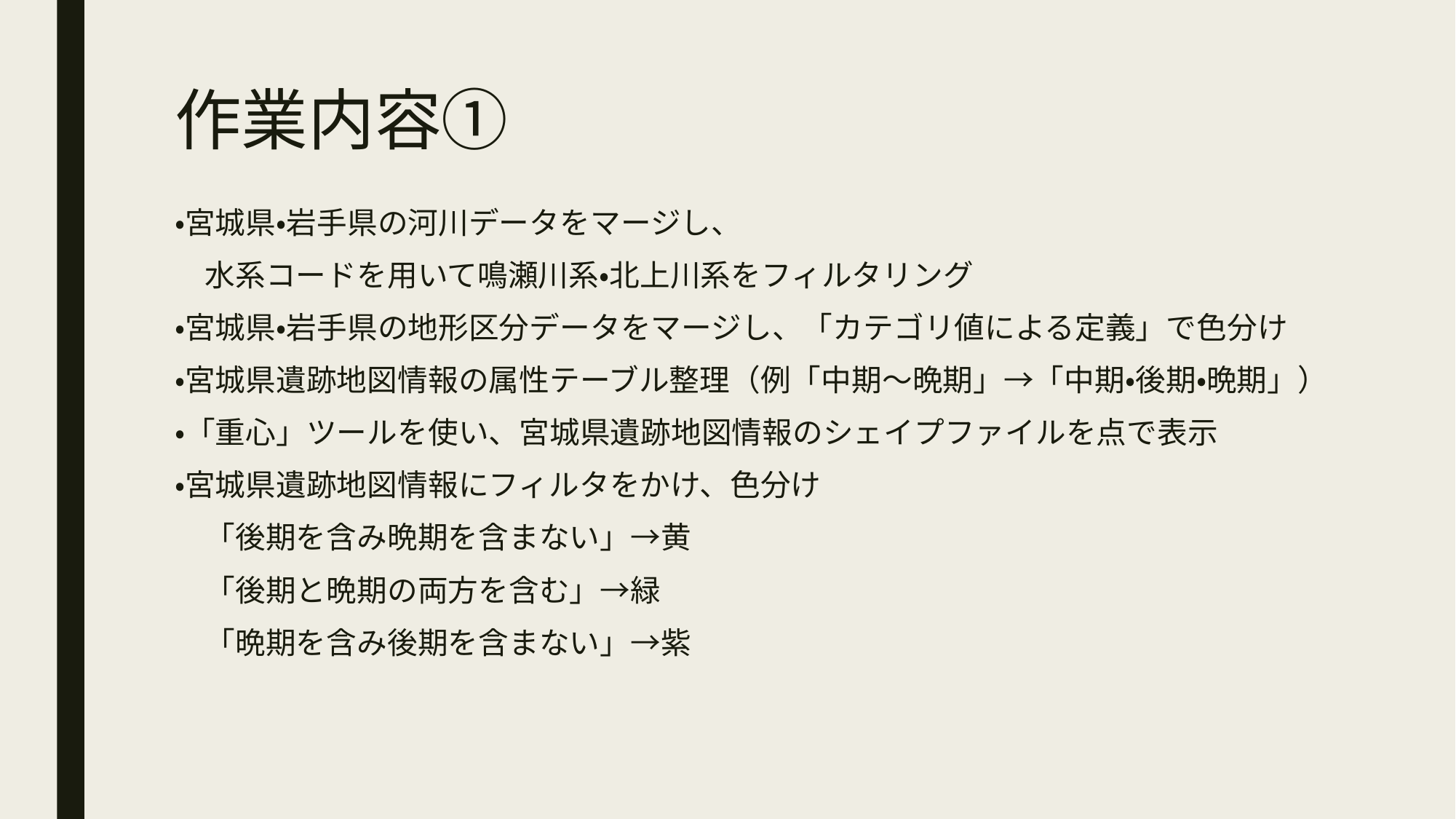

# 作業内容①
・宮城県・岩手県の河川データをマージし、
　水系コードを用いて鳴瀬川系・北上川系をフィルタリング
・宮城県・岩手県の地形区分データをマージし、「カテゴリ値による定義」で色分け
・宮城県遺跡地図情報の属性テーブル整理（例「中期～晩期」→「中期・後期・晩期」）
・「重心」ツールを使い、宮城県遺跡地図情報のシェイプファイルを点で表示
・宮城県遺跡地図情報にフィルタをかけ、色分け
　「後期を含み晩期を含まない」→黄
　「後期と晩期の両方を含む」→緑
　「晩期を含み後期を含まない」→紫